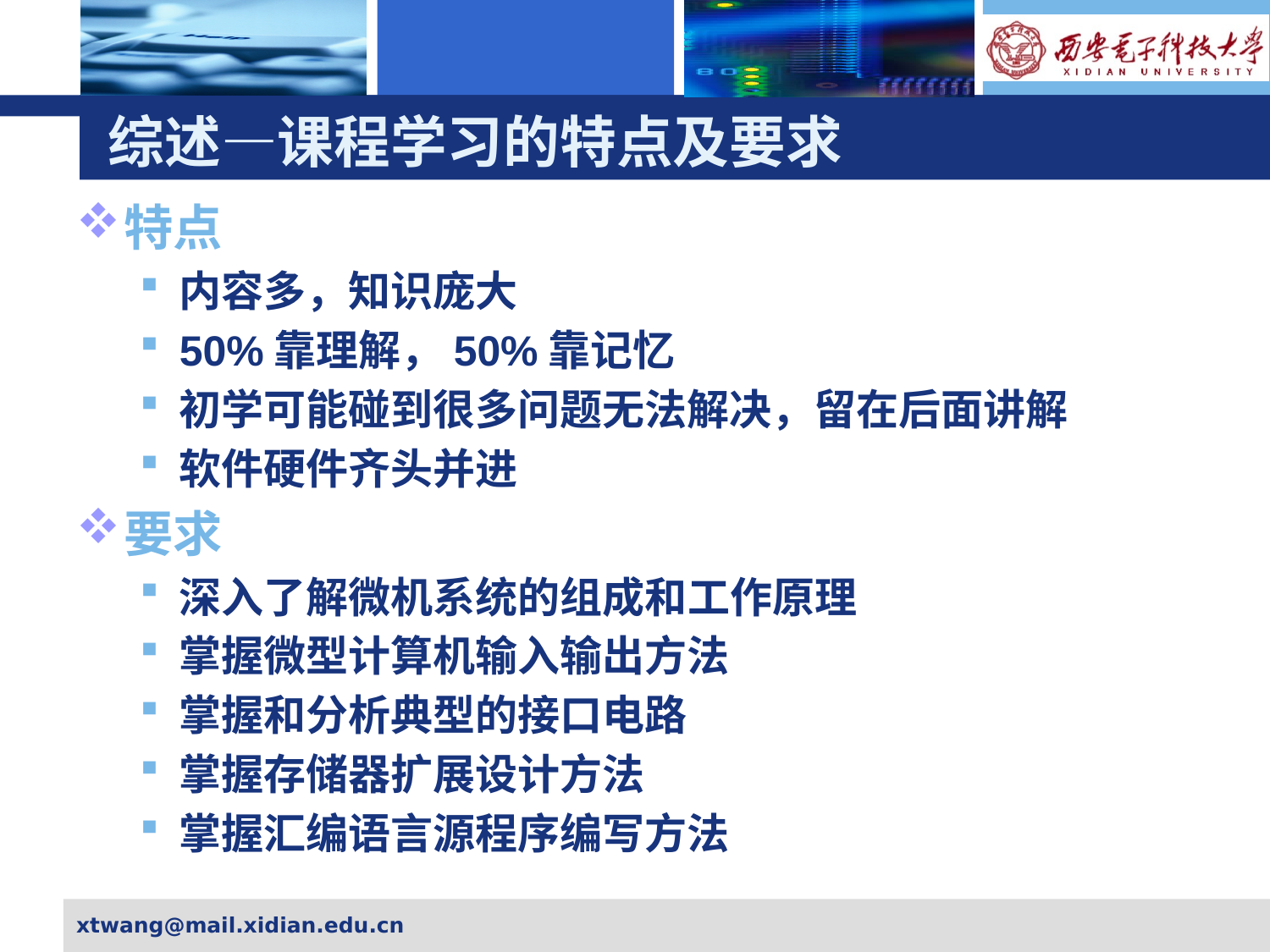

# 综述—课程学习的特点及要求
特点
内容多，知识庞大
50%靠理解，50%靠记忆
初学可能碰到很多问题无法解决，留在后面讲解
软件硬件齐头并进
要求
深入了解微机系统的组成和工作原理
掌握微型计算机输入输出方法
掌握和分析典型的接口电路
掌握存储器扩展设计方法
掌握汇编语言源程序编写方法

xtwang@mail.xidian.edu.cn